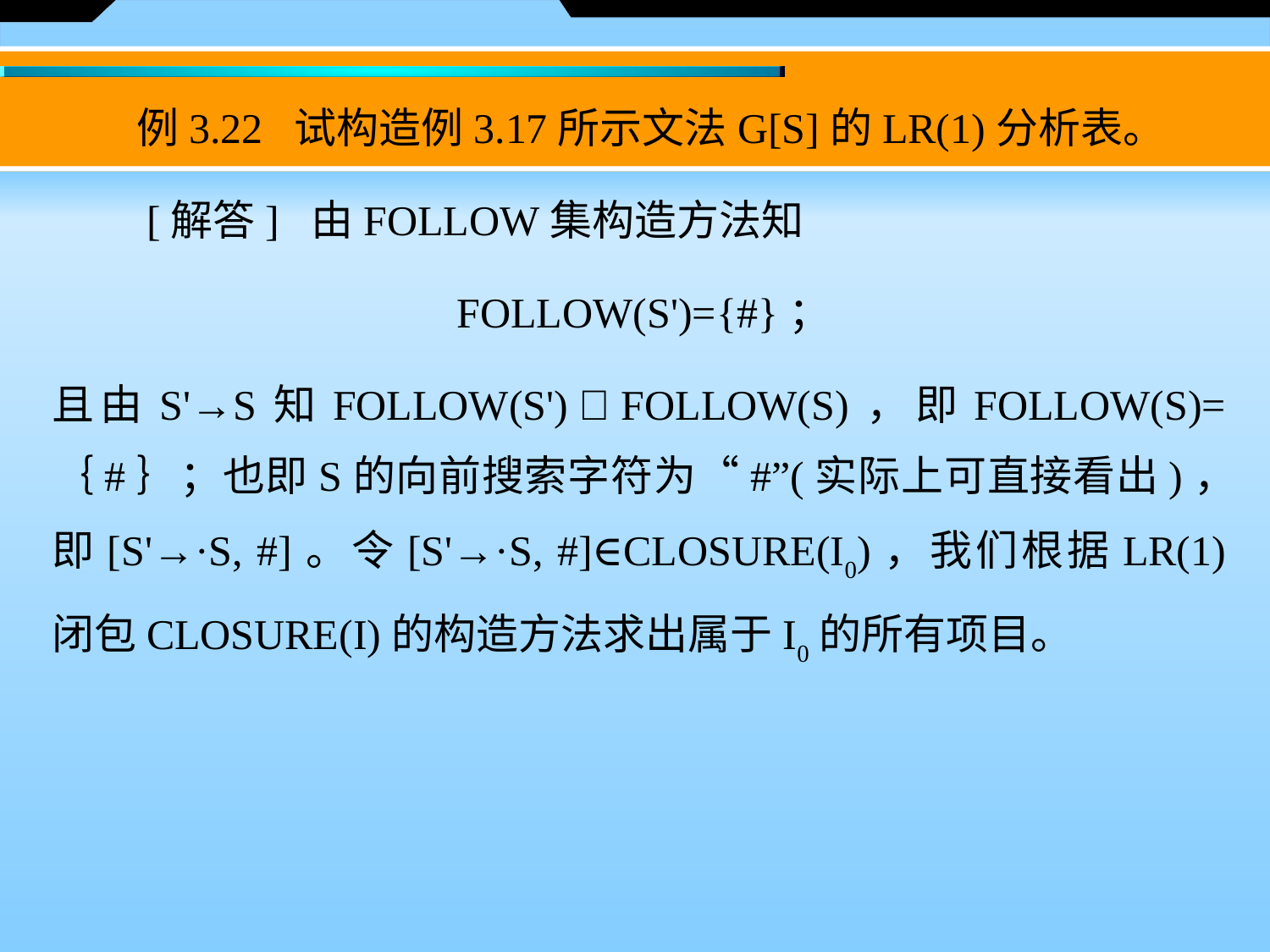

例3.22  试构造例3.17所示文法G[S]的LR(1)分析表。
　　[解答]  由FOLLOW集构造方法知
FOLLOW(S')={#}；
且由S'→S知FOLLOW(S') ⊂ FOLLOW(S)，即FOLLOW(S)=｛#｝；也即S的向前搜索字符为“#”(实际上可直接看出)，即[S'→·S, #]。令[S'→·S, #]∈CLOSURE(I0)，我们根据LR(1)闭包CLOSURE(I)的构造方法求出属于I0的所有项目。